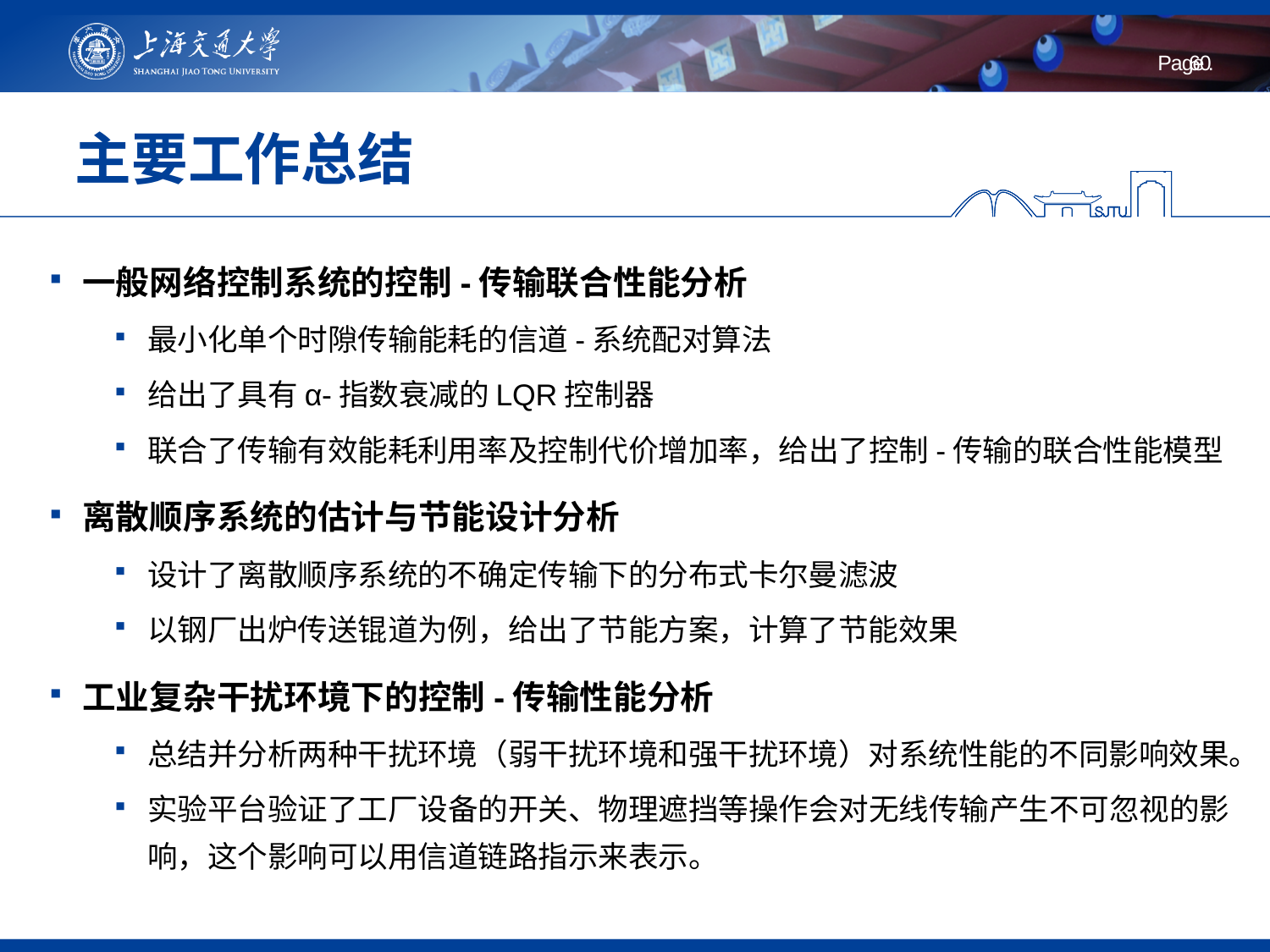

# 主要工作总结
一般网络控制系统的控制-传输联合性能分析
最小化单个时隙传输能耗的信道-系统配对算法
给出了具有α-指数衰减的LQR控制器
联合了传输有效能耗利用率及控制代价增加率，给出了控制-传输的联合性能模型
离散顺序系统的估计与节能设计分析
设计了离散顺序系统的不确定传输下的分布式卡尔曼滤波
以钢厂出炉传送锟道为例，给出了节能方案，计算了节能效果
工业复杂干扰环境下的控制-传输性能分析
总结并分析两种干扰环境（弱干扰环境和强干扰环境）对系统性能的不同影响效果。
实验平台验证了工厂设备的开关、物理遮挡等操作会对无线传输产生不可忽视的影响，这个影响可以用信道链路指示来表示。